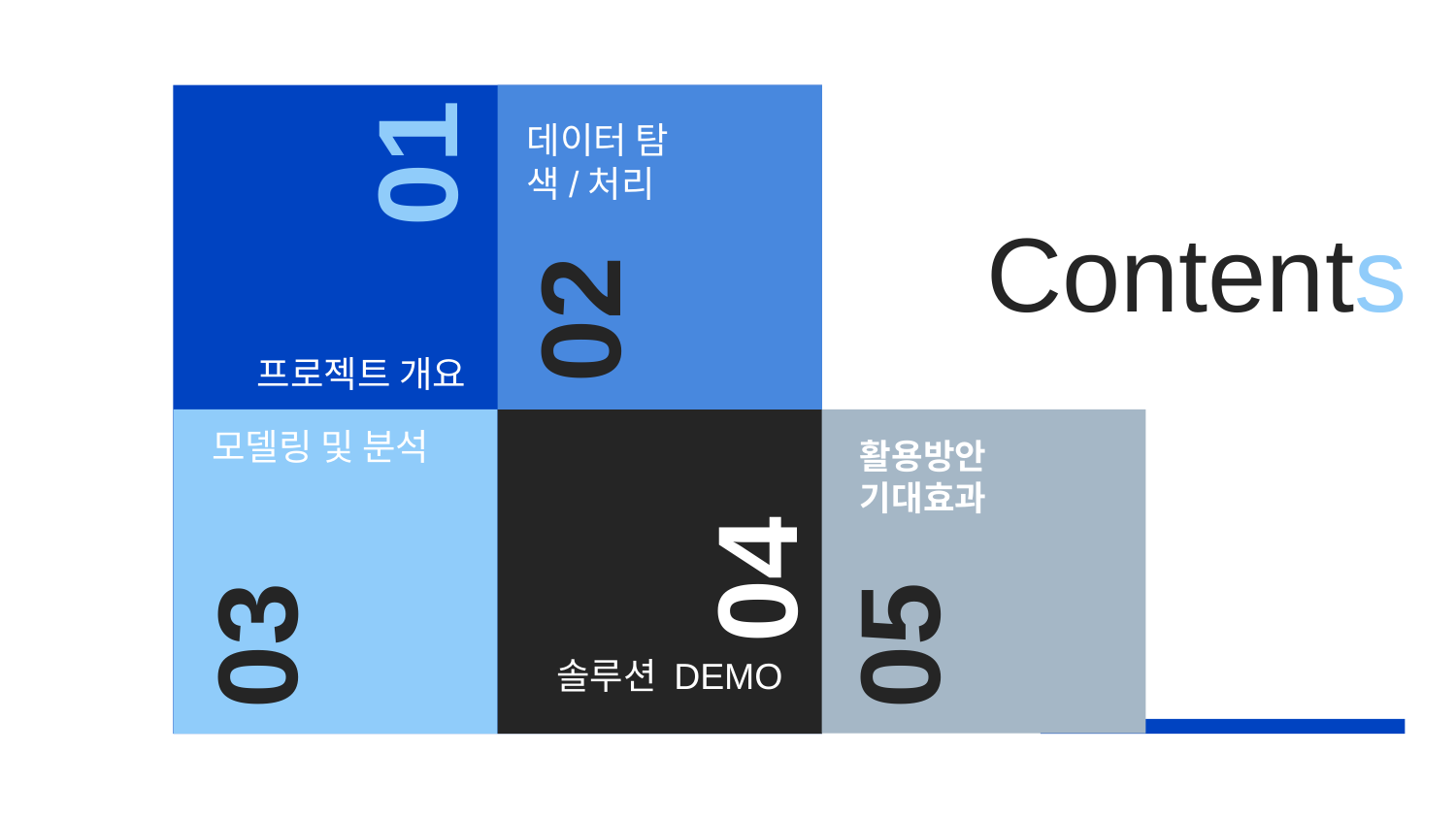

# Contents
데이터 탐색/처리
01
02
프로젝트 개요
활용방안
기대효과
04

모델링 및 분석
03
05
솔루션 DEMO